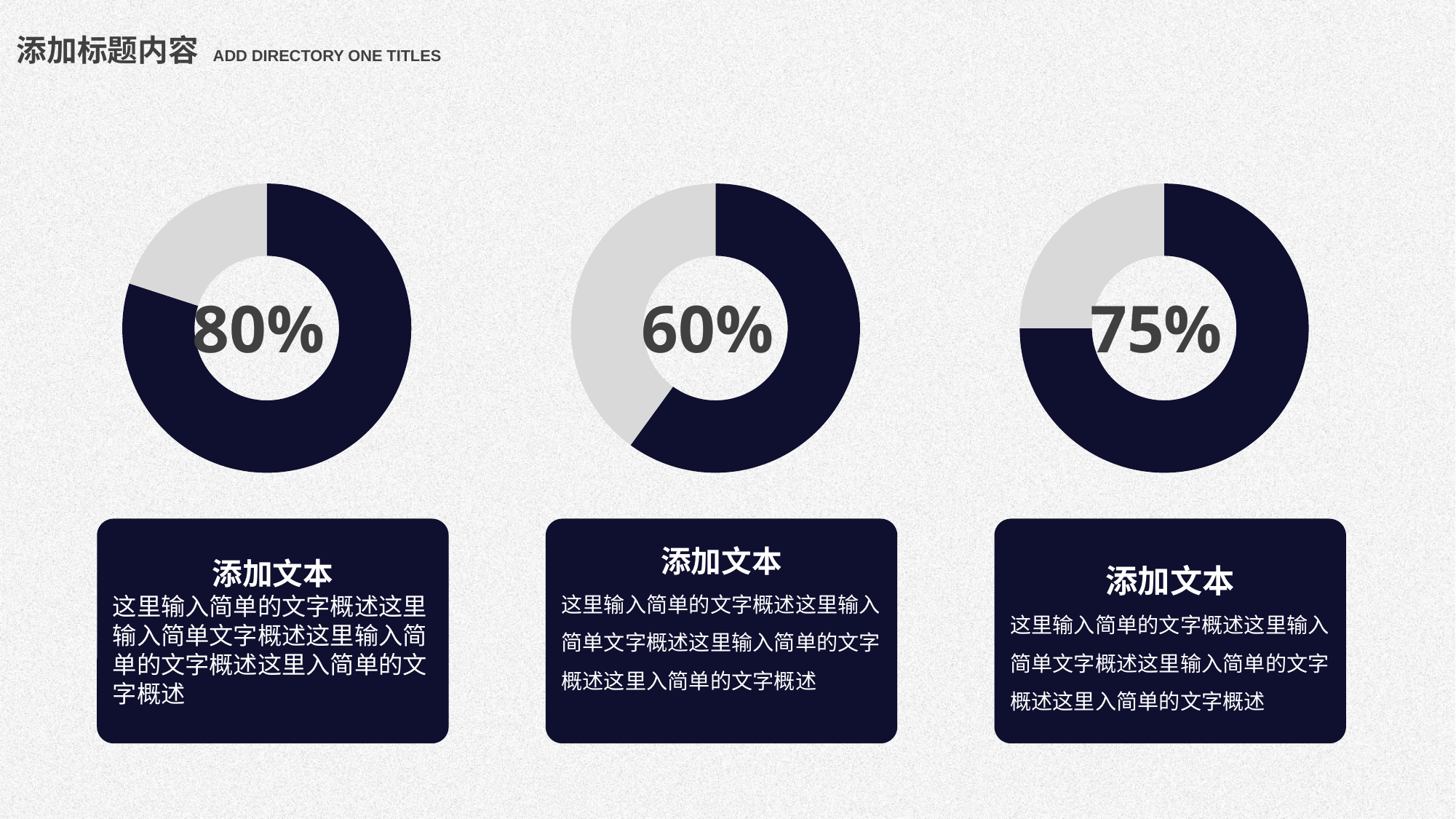

添加标题内容 ADD DIRECTORY ONE TITLES

### Chart

| Category | Sales |
|---|---|
| 1st Qtr | 8.0 |
| 2nd Qtr | 2.0 |

### Chart

| Category | Sales |
|---|---|
| 1st Qtr | 6.0 |
| 2nd Qtr | 4.0 |

### Chart

| Category | Sales |
|---|---|
| 1st Qtr | 7.5 |
| 2nd Qtr | 2.5 |
80%
60%
75%
添加文本
这里输入简单的文字概述这里输入简单文字概述这里输入简单的文字概述这里入简单的文字概述
添加文本
这里输入简单的文字概述这里输入简单文字概述这里输入简单的文字概述这里入简单的文字概述

添加文本
这里输入简单的文字概述这里输入简单文字概述这里输入简单的文字概述这里入简单的文字概述